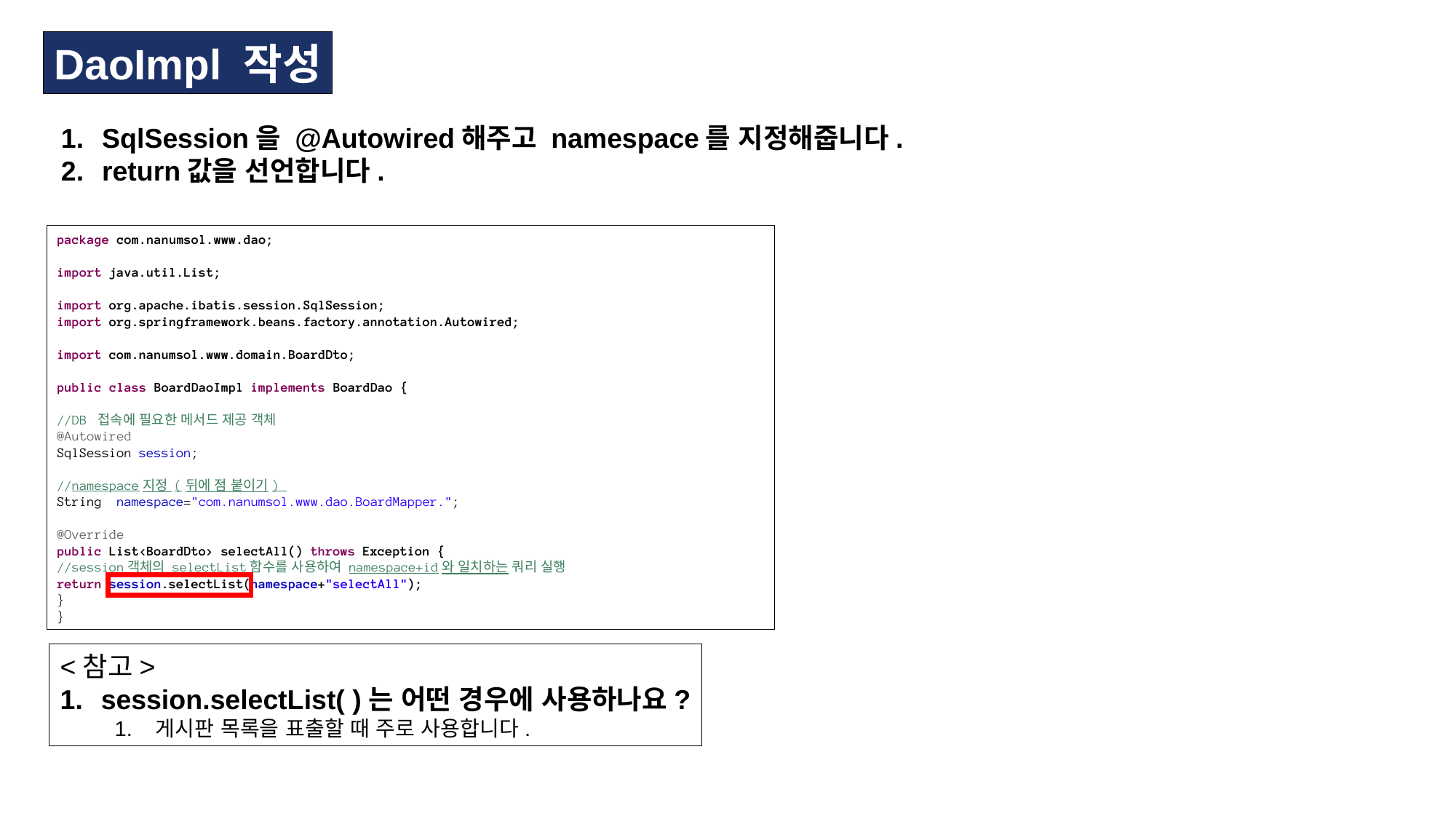

DaoImpl 작성
SqlSession을 @Autowired해주고 namespace를 지정해줍니다.
return값을 선언합니다.

package com.nanumsol.www.dao;

import java.util.List;

import org.apache.ibatis.session.SqlSession;
import org.springframework.beans.factory.annotation.Autowired;

import com.nanumsol.www.domain.BoardDto;

public class BoardDaoImpl implements BoardDao {

//DB 접속에 필요한 메서드 제공 객체
@Autowired
SqlSession session;

//namespace지정 (뒤에 점 붙이기)
String  namespace="com.nanumsol.www.dao.BoardMapper.";

@Override
public List<BoardDto> selectAll() throws Exception {
//session객체의 selectList함수를 사용하여 namespace+id와 일치하는 쿼리 실행
return session.selectList(namespace+"selectAll");
}
}

<참고>
session.selectList( )는 어떤 경우에 사용하나요?
게시판 목록을 표출할 때 주로 사용합니다.